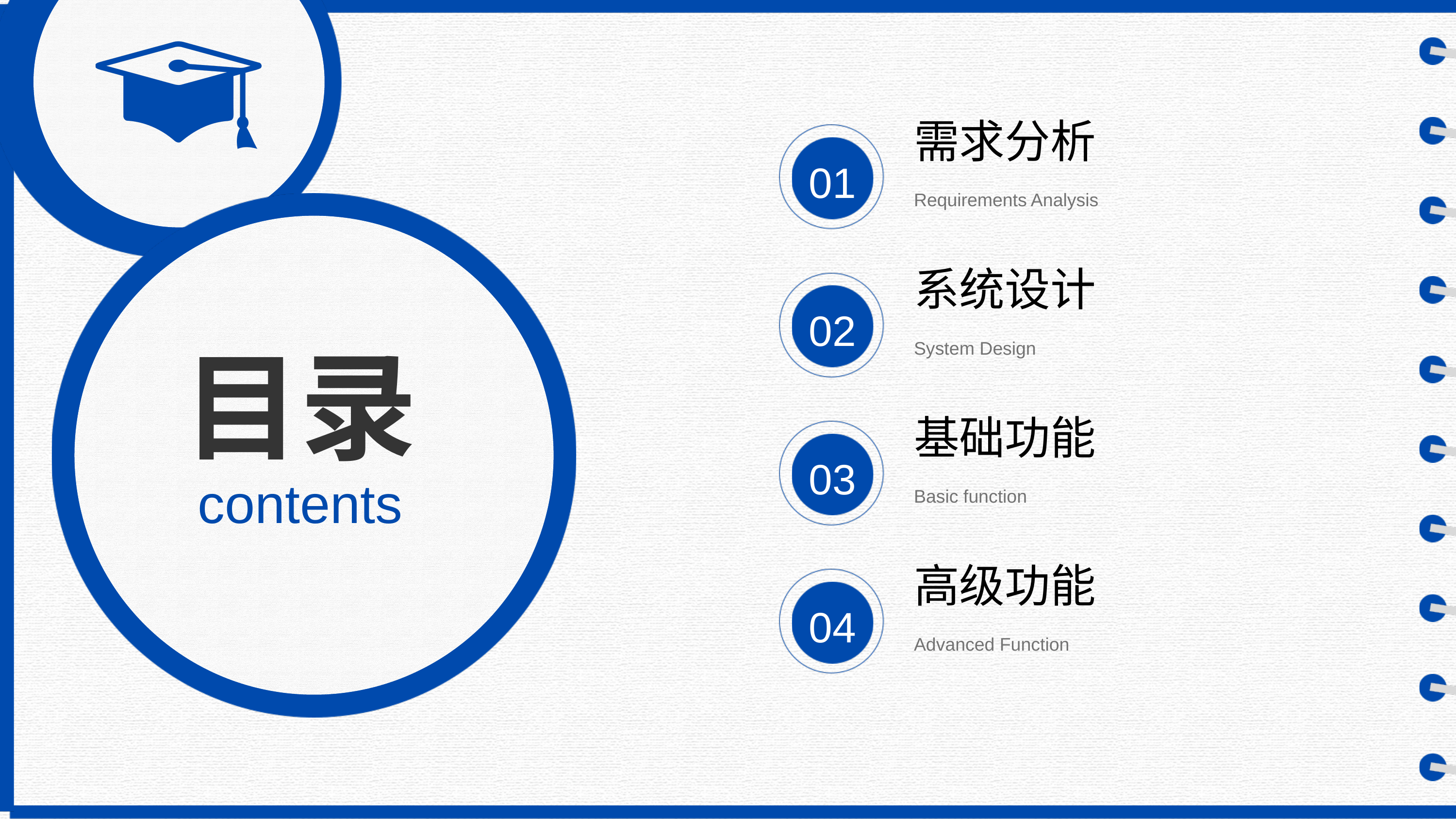

需求分析

01
Requirements Analysis

系统设计

02
目录
System Design

基础功能

03

contents
Basic function

高级功能

04

Advanced Function